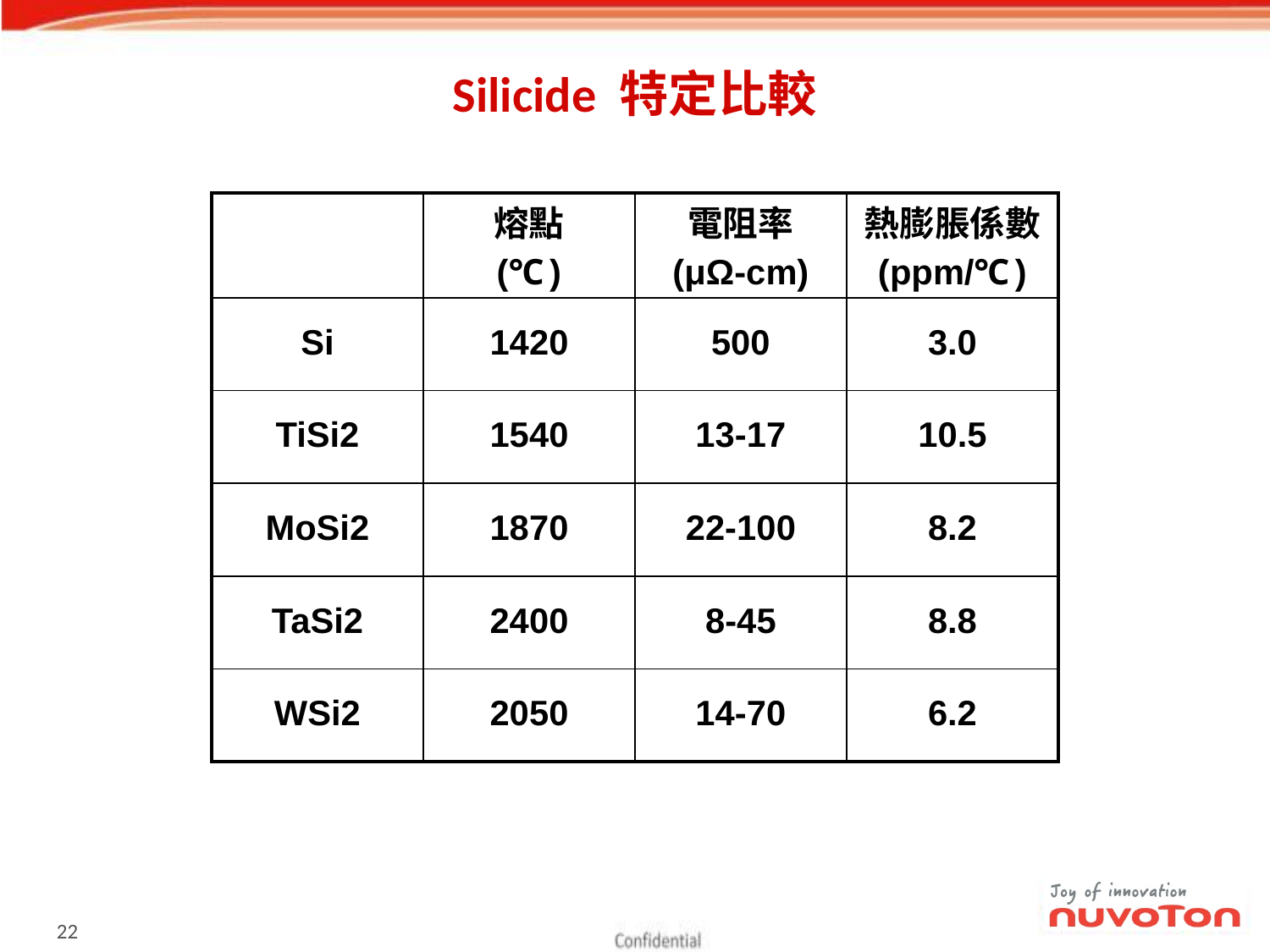

# Silicide 特定比較
|  | 熔點 (℃) | 電阻率 (μΩ-cm) | 熱膨脹係數 (ppm/℃) |
| --- | --- | --- | --- |
| Si | 1420 | 500 | 3.0 |
| TiSi2 | 1540 | 13-17 | 10.5 |
| MoSi2 | 1870 | 22-100 | 8.2 |
| TaSi2 | 2400 | 8-45 | 8.8 |
| WSi2 | 2050 | 14-70 | 6.2 |
22